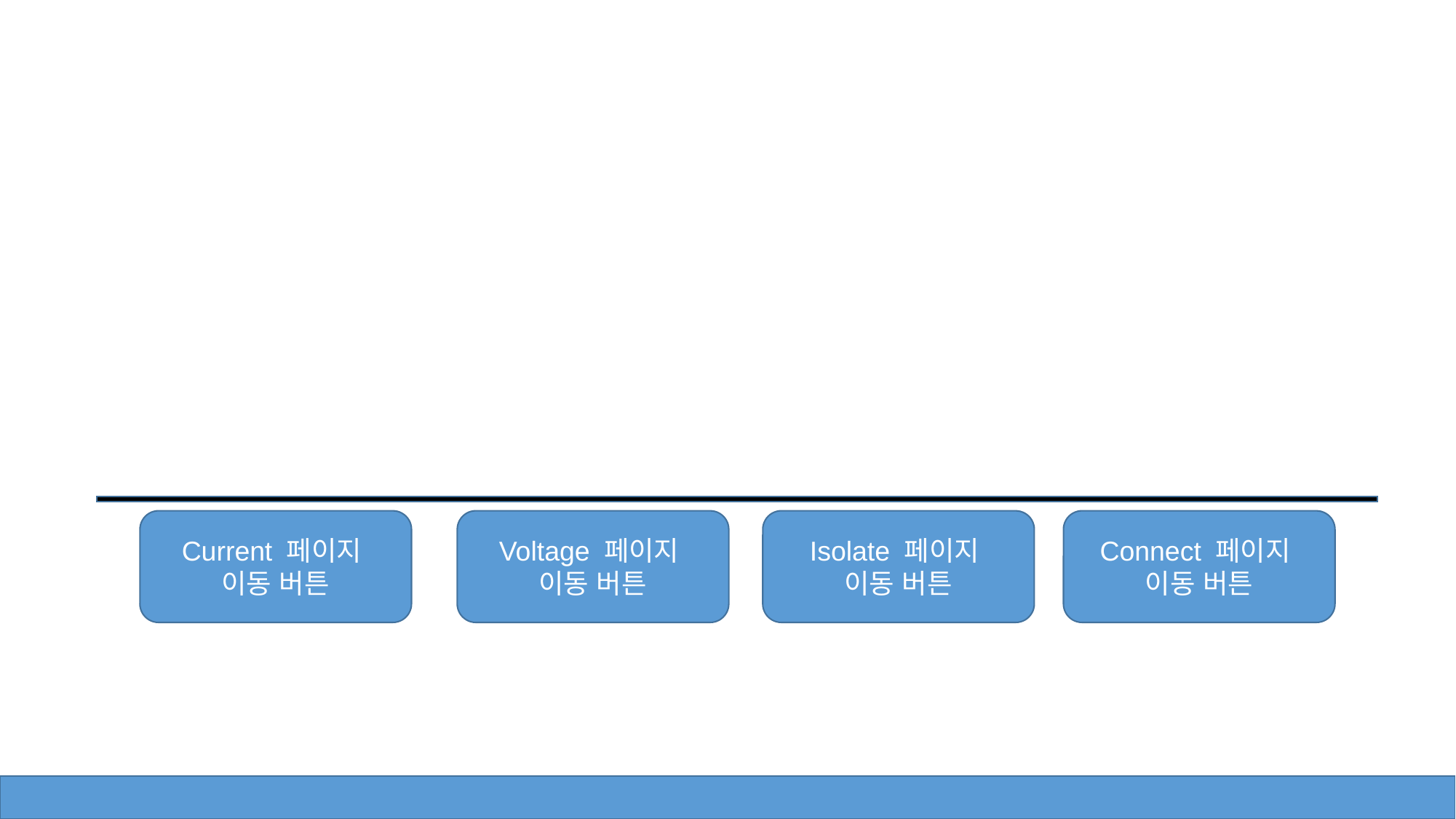

Current 페이지
이동 버튼
Voltage 페이지
이동 버튼
Isolate 페이지
이동 버튼
Connect 페이지
이동 버튼